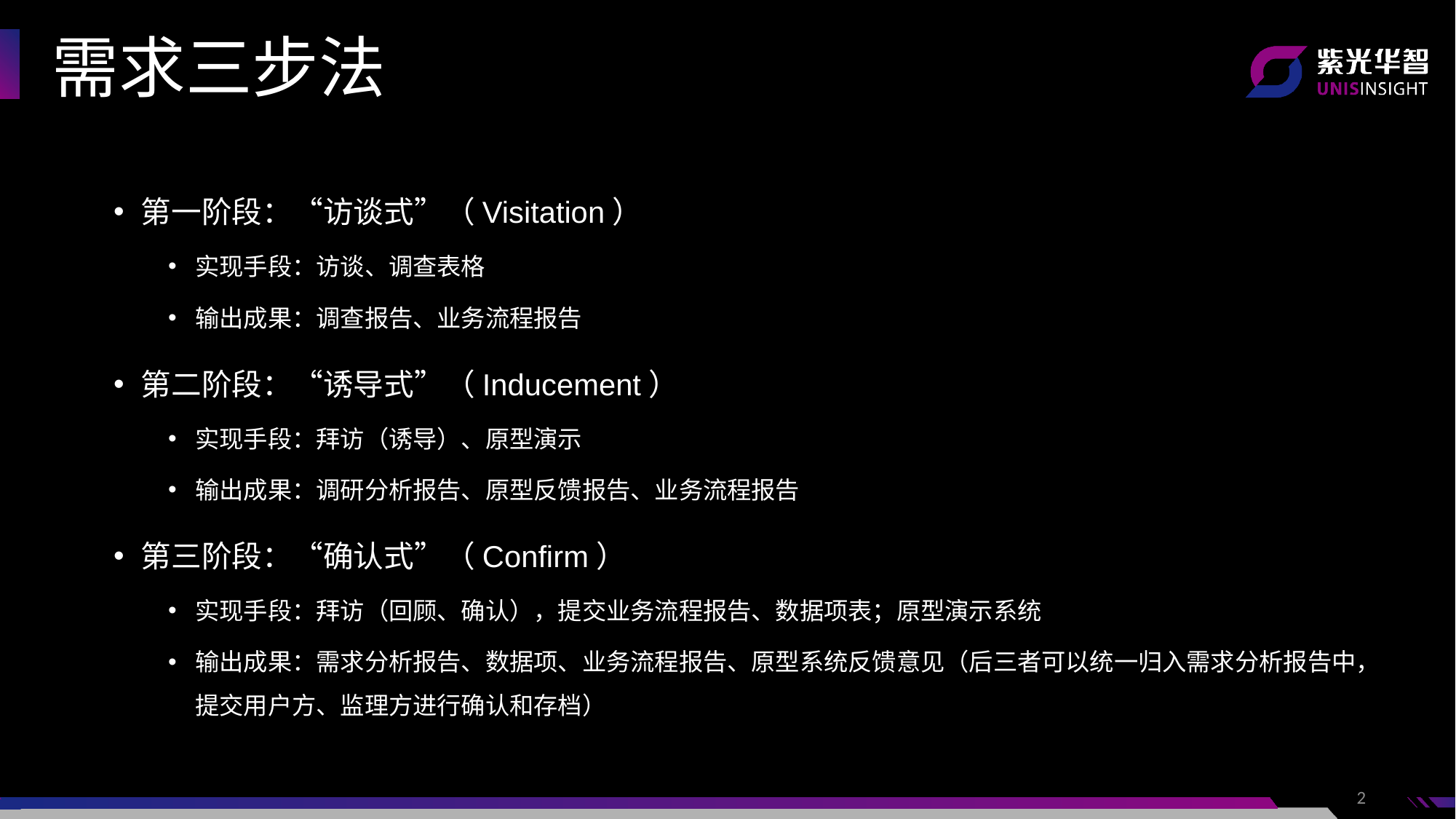

需求三步法
第一阶段：“访谈式”（Visitation）
实现手段：访谈、调查表格
输出成果：调查报告、业务流程报告
第二阶段：“诱导式”（Inducement）
实现手段：拜访（诱导）、原型演示
输出成果：调研分析报告、原型反馈报告、业务流程报告
第三阶段：“确认式”（Confirm）
实现手段：拜访（回顾、确认），提交业务流程报告、数据项表；原型演示系统
输出成果：需求分析报告、数据项、业务流程报告、原型系统反馈意见（后三者可以统一归入需求分析报告中，提交用户方、监理方进行确认和存档）